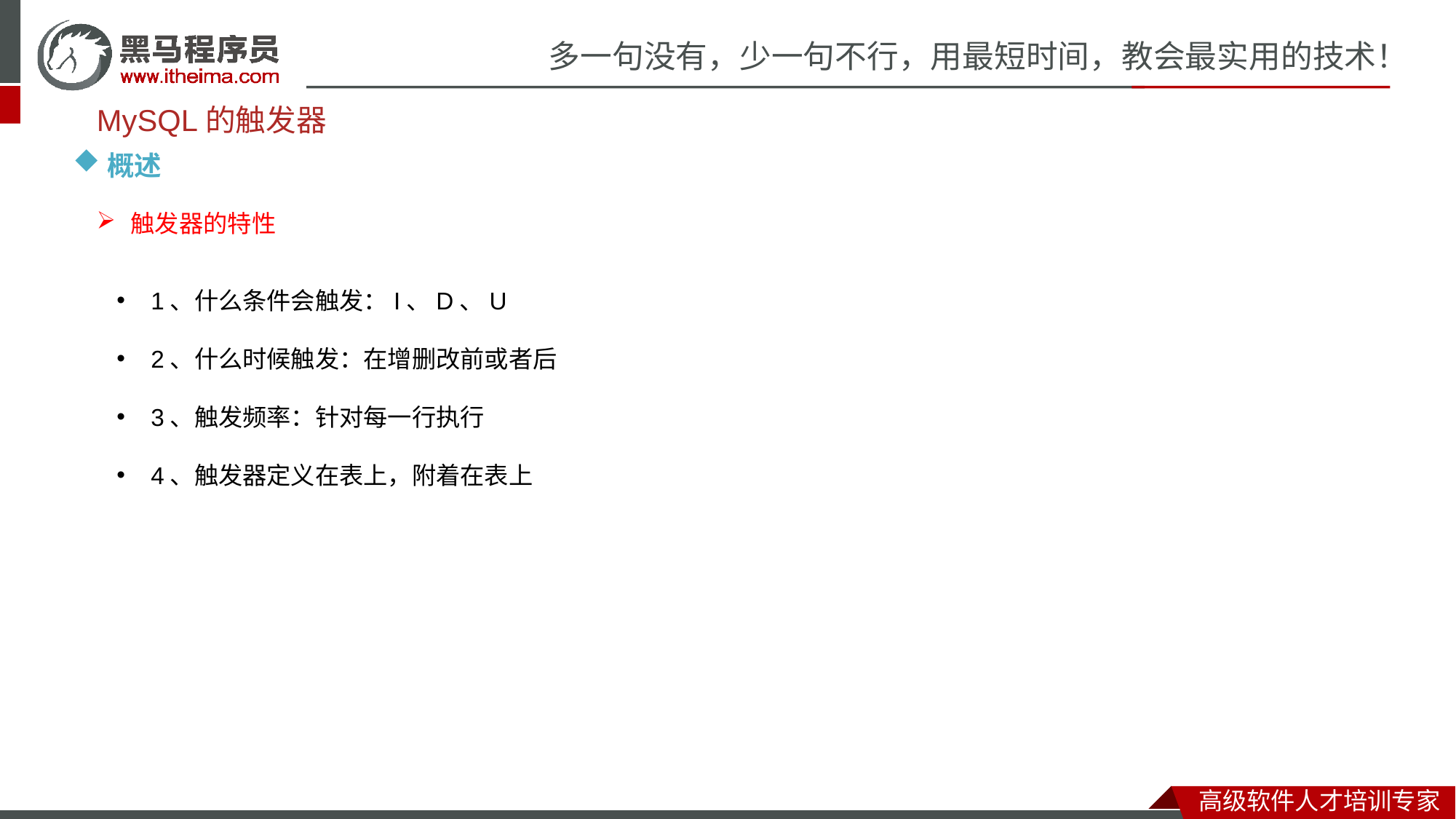

MySQL的触发器
概述
触发器的特性
1、什么条件会触发：I、D、U

2、什么时候触发：在增删改前或者后

3、触发频率：针对每一行执行

4、触发器定义在表上，附着在表上